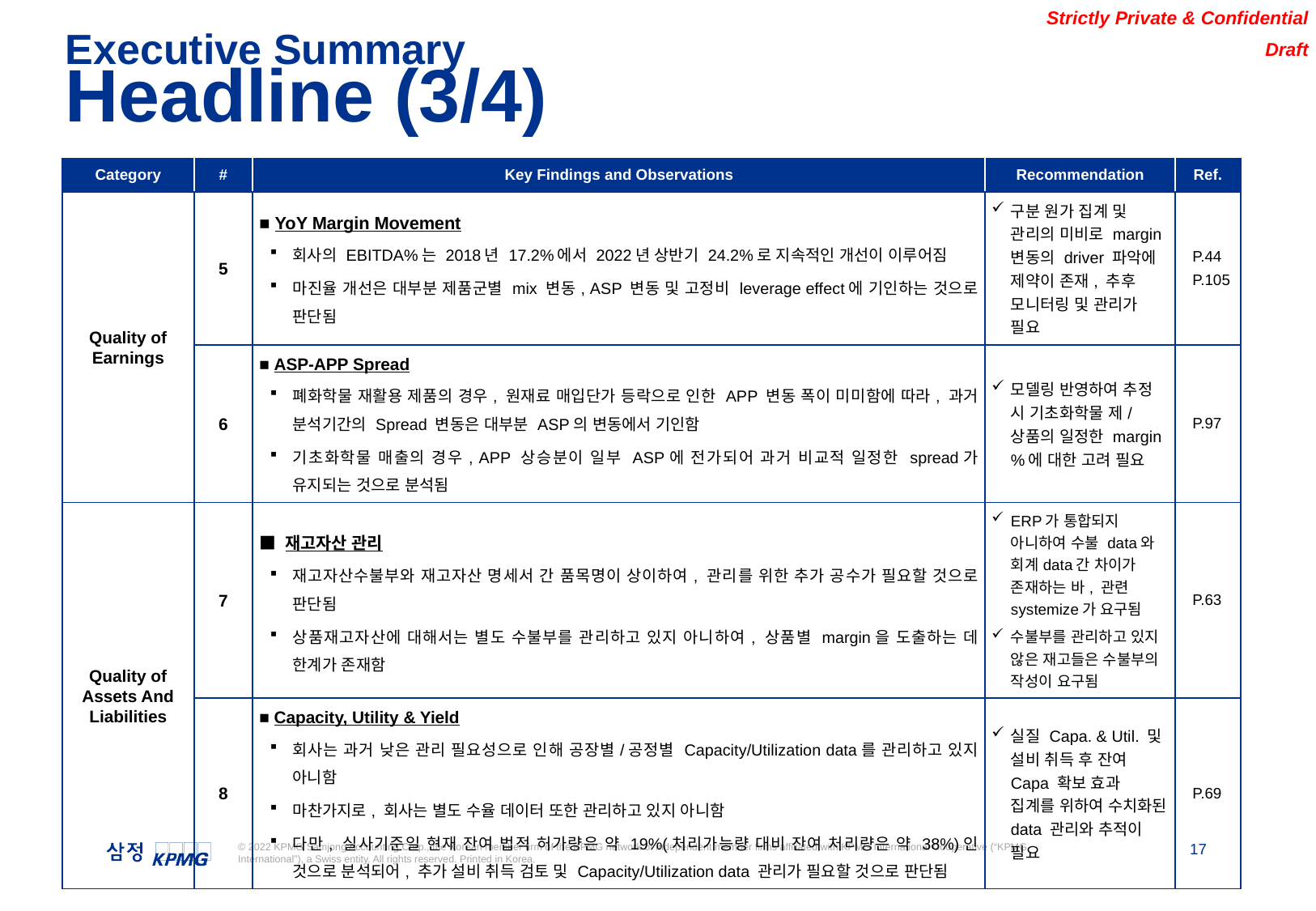

Executive Summary
Headline (3/4)
| Category | # | Key Findings and Observations | Recommendation | Ref. |
| --- | --- | --- | --- | --- |
| Quality of Earnings | 5 | ■ YoY Margin Movement 회사의 EBITDA%는 2018년 17.2%에서 2022년 상반기 24.2%로 지속적인 개선이 이루어짐 마진율 개선은 대부분 제품군별 mix 변동, ASP 변동 및 고정비 leverage effect에 기인하는 것으로 판단됨 | 구분 원가 집계 및 관리의 미비로 margin 변동의 driver 파악에 제약이 존재, 추후 모니터링 및 관리가 필요 | P.44 P.105 |
|  | 6 | ■ ASP-APP Spread 폐화학물 재활용 제품의 경우, 원재료 매입단가 등락으로 인한 APP 변동 폭이 미미함에 따라, 과거 분석기간의 Spread 변동은 대부분 ASP의 변동에서 기인함 기초화학물 매출의 경우, APP 상승분이 일부 ASP에 전가되어 과거 비교적 일정한 spread가 유지되는 것으로 분석됨 | 모델링 반영하여 추정 시 기초화학물 제/상품의 일정한 margin%에 대한 고려 필요 | P.97 |
| Quality of Assets And Liabilities | 7 | ■ 재고자산 관리 재고자산수불부와 재고자산 명세서 간 품목명이 상이하여, 관리를 위한 추가 공수가 필요할 것으로 판단됨 상품재고자산에 대해서는 별도 수불부를 관리하고 있지 아니하여, 상품별 margin을 도출하는 데 한계가 존재함 | ERP가 통합되지 아니하여 수불 data와 회계data간 차이가 존재하는 바, 관련 systemize가 요구됨 수불부를 관리하고 있지 않은 재고들은 수불부의 작성이 요구됨 | P.63 |
|  | 8 | ■ Capacity, Utility & Yield 회사는 과거 낮은 관리 필요성으로 인해 공장별/공정별 Capacity/Utilization data를 관리하고 있지 아니함 마찬가지로, 회사는 별도 수율 데이터 또한 관리하고 있지 아니함 다만, 실사기준일 현재 잔여 법적 허가량은 약 19%(처리가능량 대비 잔여 처리량은 약 38%)인 것으로 분석되어, 추가 설비 취득 검토 및 Capacity/Utilization data 관리가 필요할 것으로 판단됨 | 실질 Capa. & Util. 및 설비 취득 후 잔여 Capa 확보 효과 집계를 위하여 수치화된 data 관리와 추적이 필요 | P.69 |